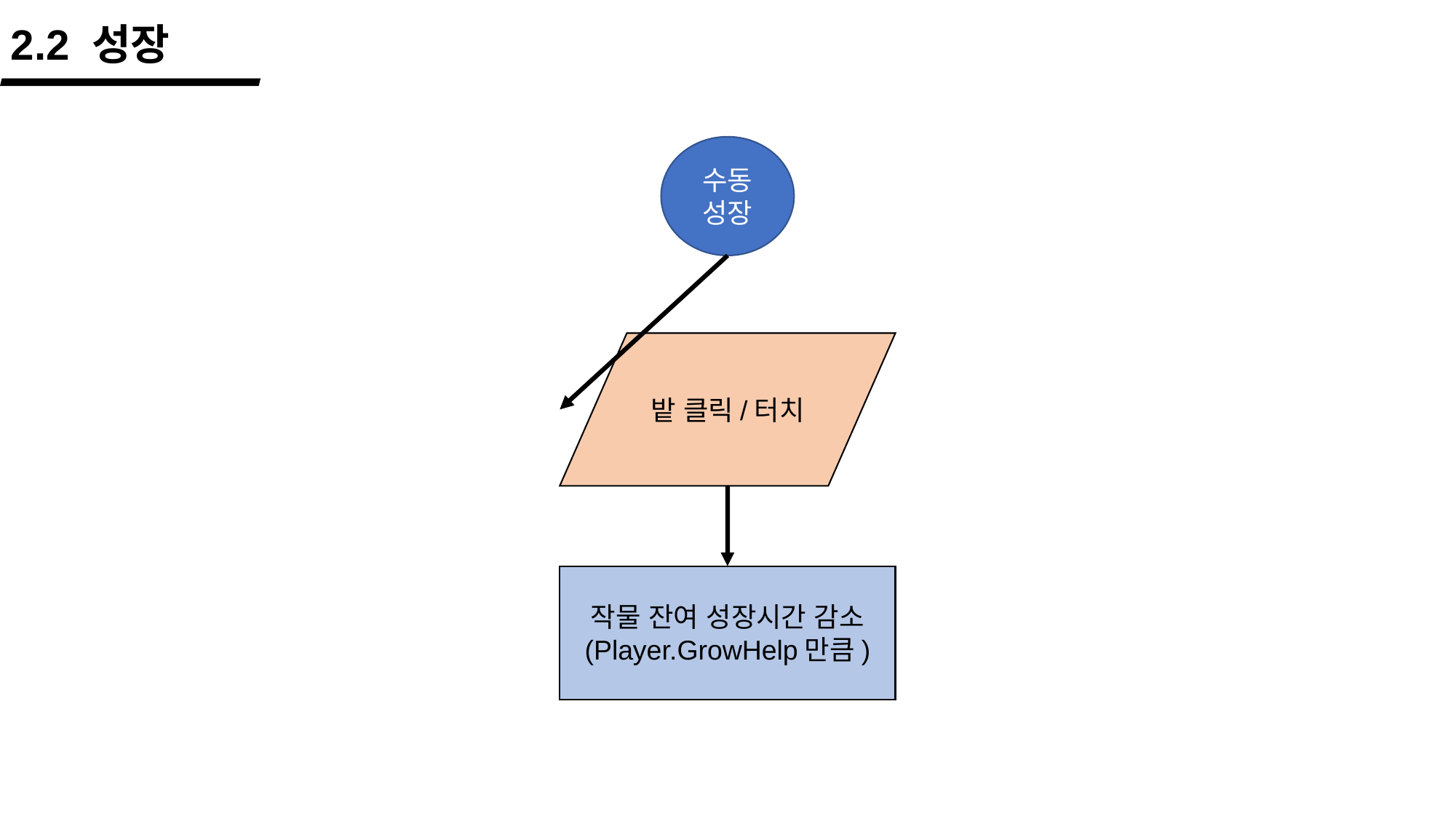

2.2 성장

수동성장
밭 클릭/터치
작물 잔여 성장시간 감소
(Player.GrowHelp만큼)